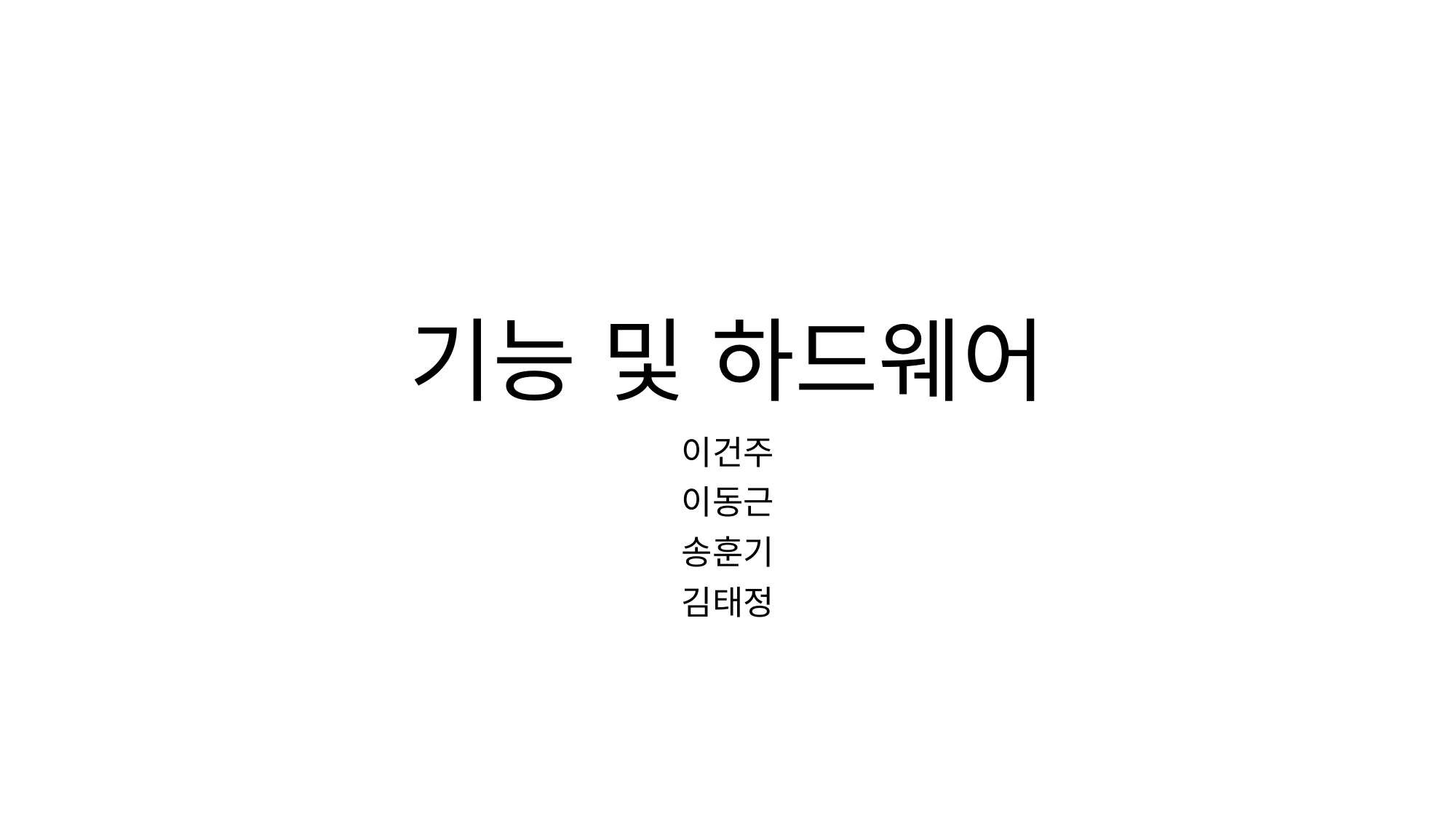

# 기능 및 하드웨어
이건주
이동근
송훈기
김태정